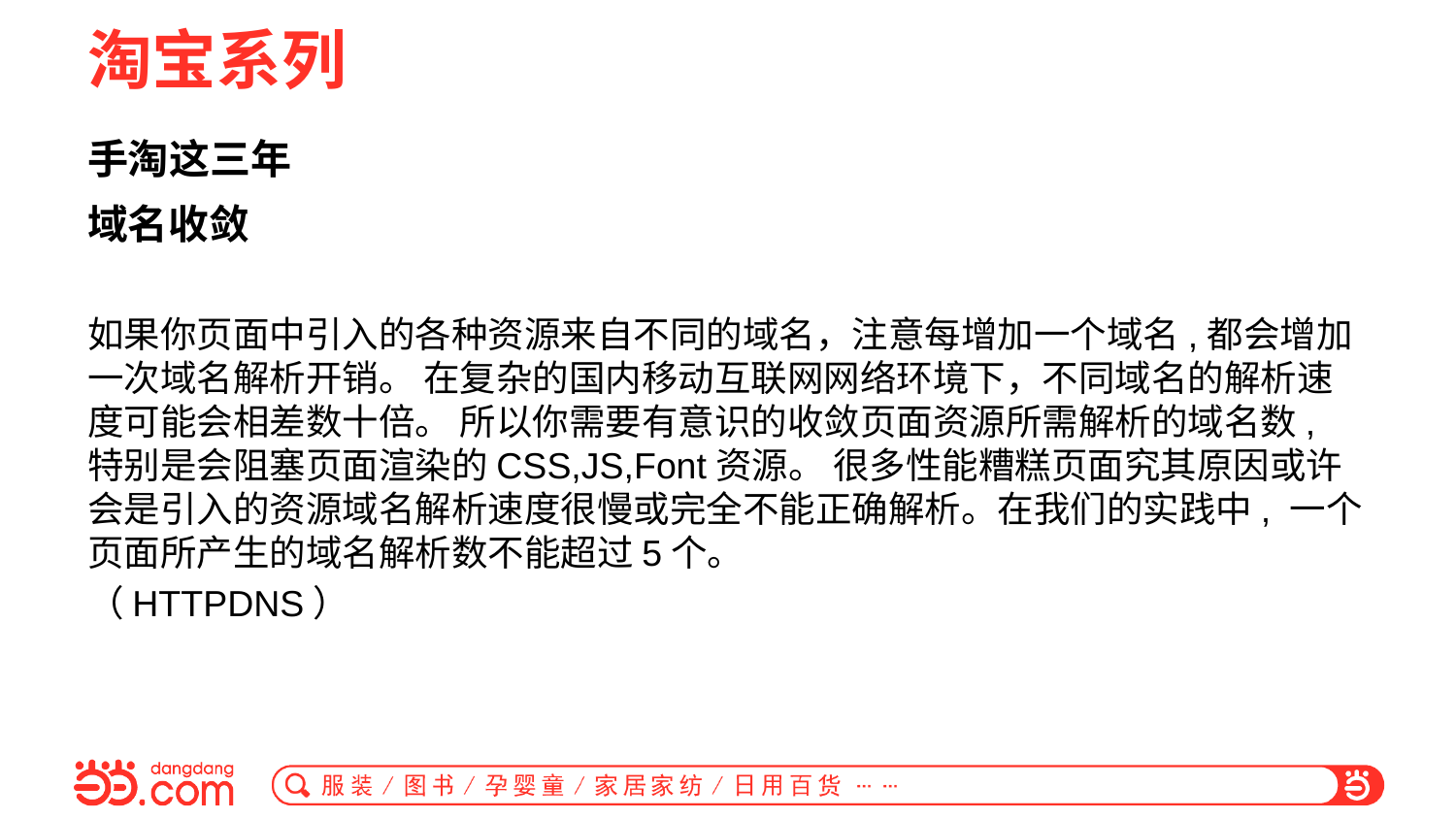

# 淘宝系列
手淘这三年
域名收敛

如果你页面中引入的各种资源来自不同的域名，注意每增加一个域名,都会增加一次域名解析开销。 在复杂的国内移动互联网网络环境下，不同域名的解析速度可能会相差数十倍。 所以你需要有意识的收敛页面资源所需解析的域名数, 特别是会阻塞页面渲染的CSS,JS,Font资源。 很多性能糟糕页面究其原因或许会是引入的资源域名解析速度很慢或完全不能正确解析。在我们的实践中, 一个页面所产生的域名解析数不能超过5个。
（HTTPDNS）